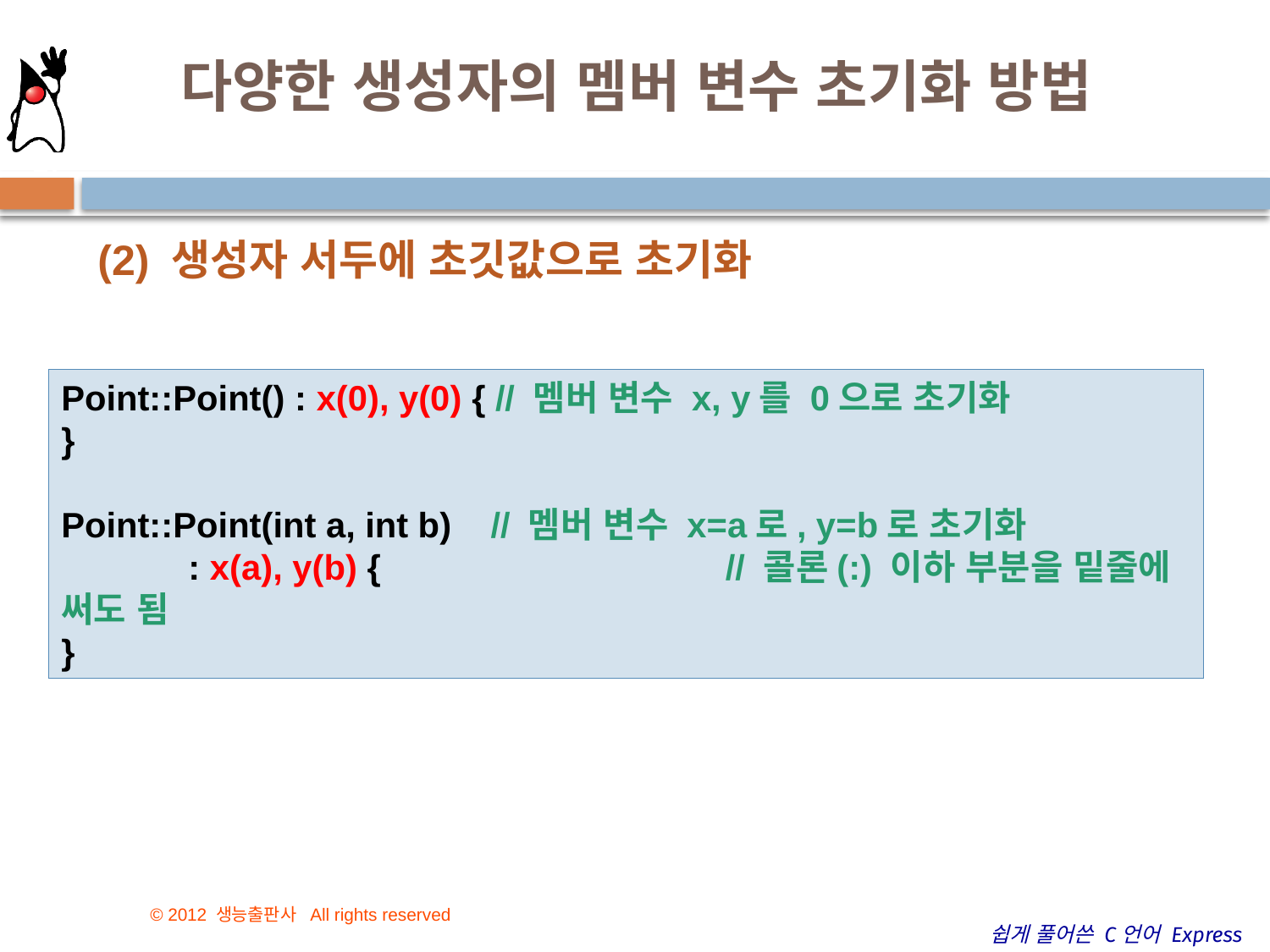

# 다양한 생성자의 멤버 변수 초기화 방법
27
(2) 생성자 서두에 초깃값으로 초기화
Point::Point() : x(0), y(0) { // 멤버 변수 x, y를 0으로 초기화
}

Point::Point(int a, int b)    // 멤버 변수 x=a로, y=b로 초기화
	: x(a), y(b) { 			   // 콜론(:) 이하 부분을 밑줄에 써도 됨
}